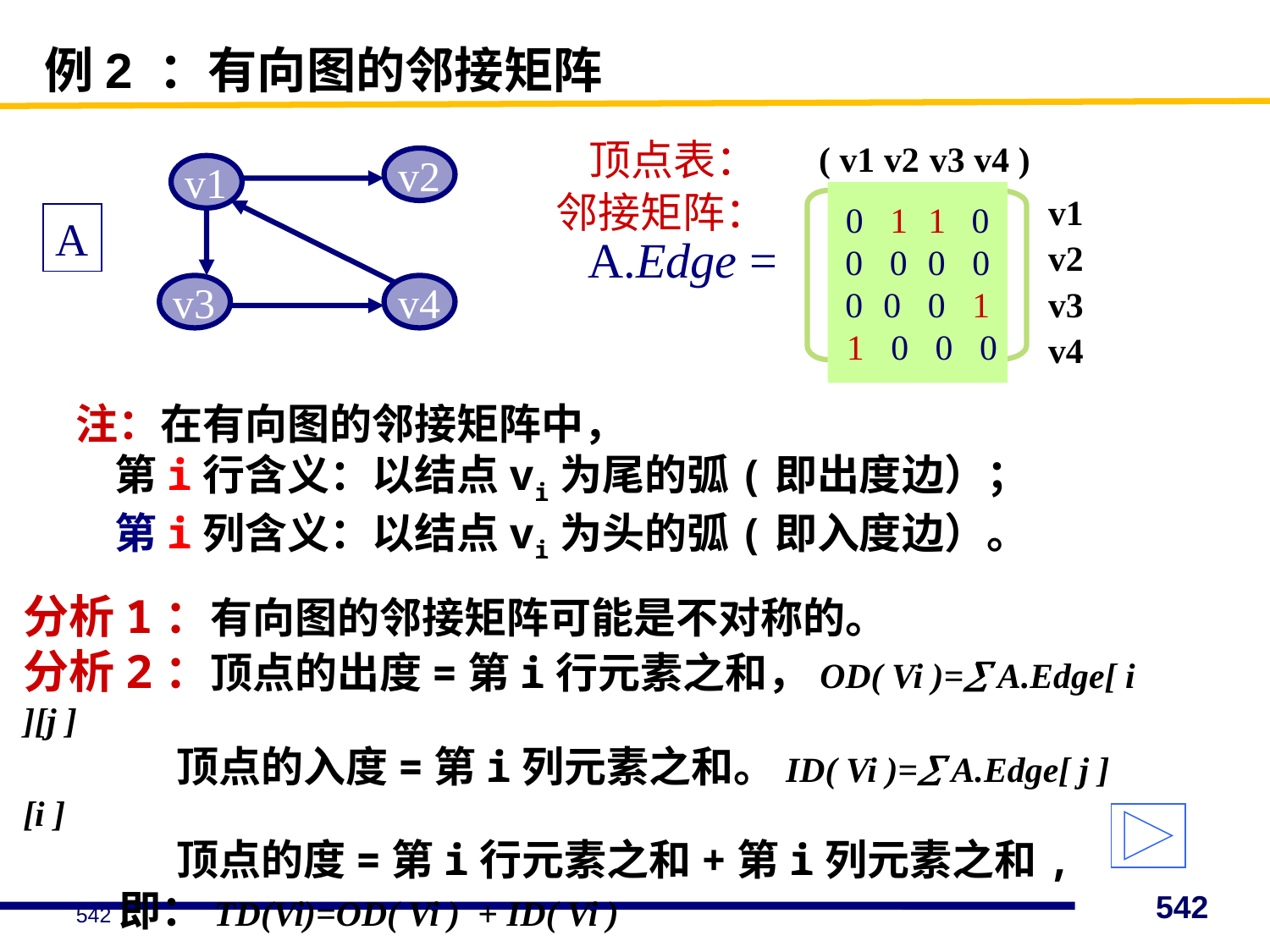

# 例2 ：有向图的邻接矩阵
顶点表：
( v1 v2  v3 v4 )
v2
v1

A

v3
v4

邻接矩阵：
0   0    0     0
   0   0    0   0
  0    0   0   0
  0   0   0   0
v1
v2
v3
v4
0   1    1     0
   0   0    0   0
  0    0   0   1
   1   0   0   0

A.Edge =
注：在有向图的邻接矩阵中，
   第i行含义：以结点vi为尾的弧(即出度边）；
   第i列含义：以结点vi为头的弧(即入度边）。
分析1：有向图的邻接矩阵可能是不对称的。
分析2：顶点的出度=第i行元素之和，OD( Vi )=∑ A.Edge[ i ][j ]
                  顶点的入度=第i列元素之和。ID( Vi )=∑ A.Edge[ j ][i ]
                  顶点的度=第i行元素之和+第i列元素之和,
         即：TD(Vi)=OD( Vi )  + ID( Vi )

542
542